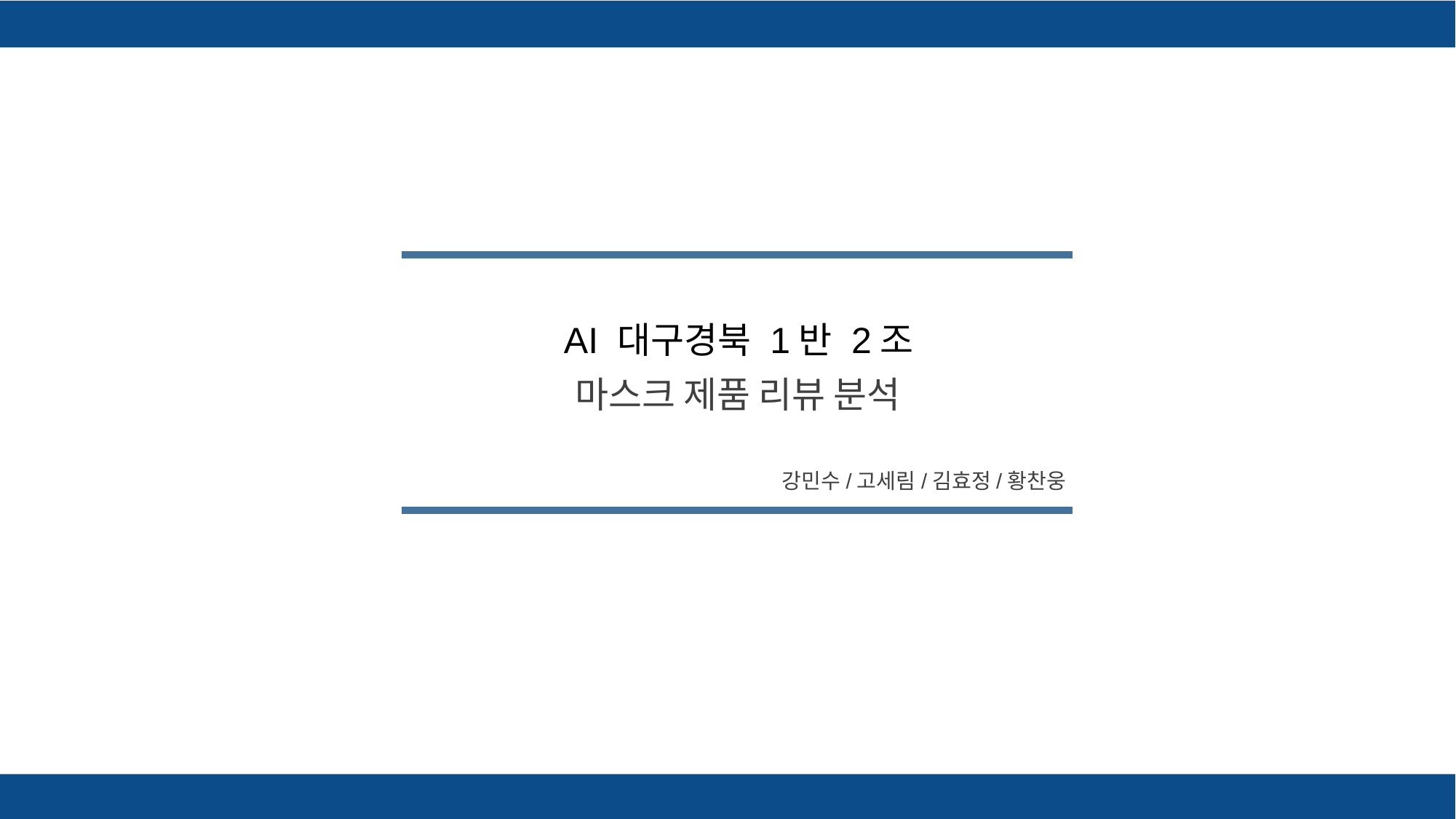

AI 대구경북 1반 2조
마스크 제품 리뷰 분석
강민수/고세림/김효정/황찬웅